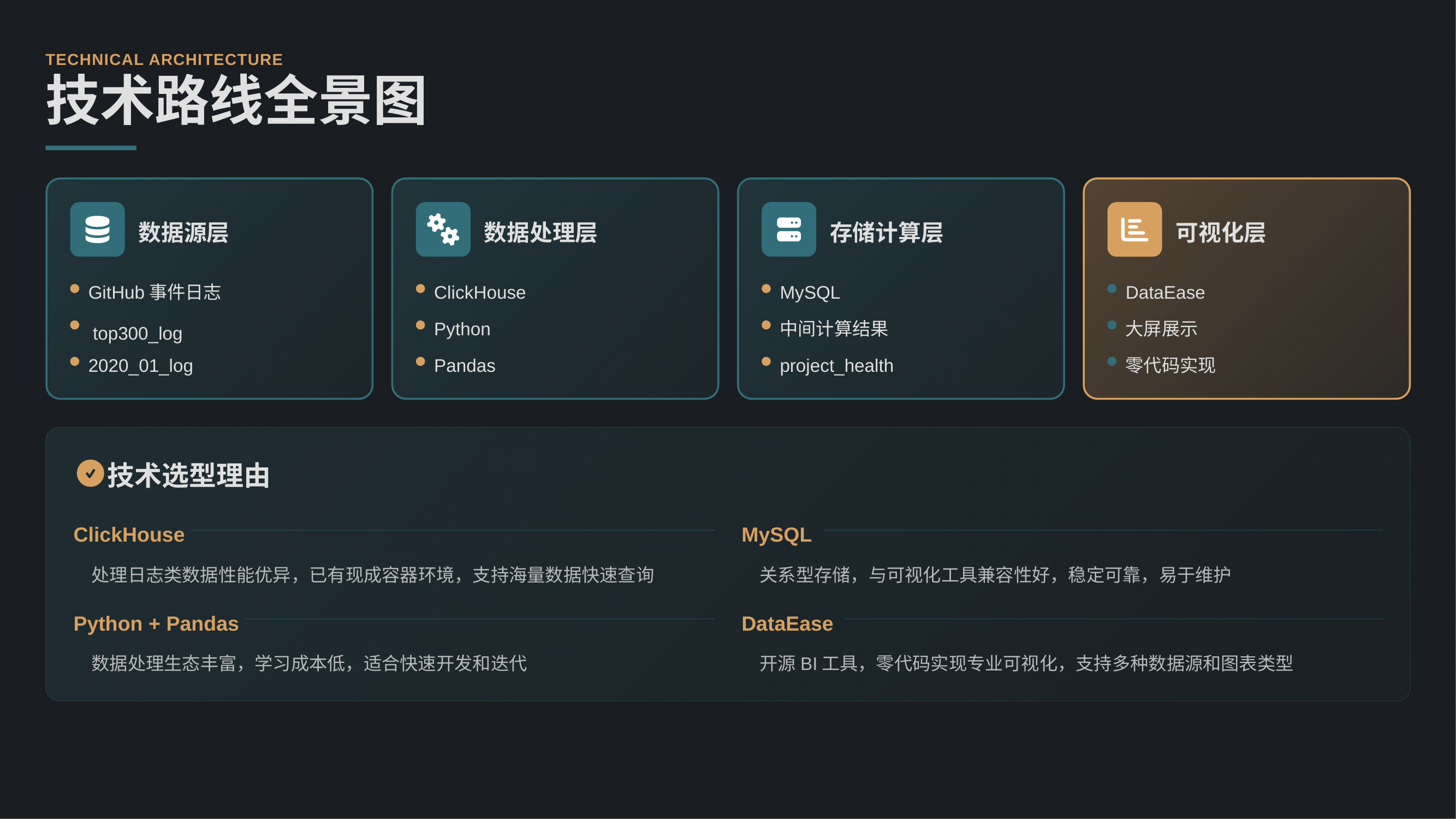

TECHNICAL ARCHITECTURE
技术路线全景图

数据源层
数据处理层
存储计算层
可视化层

GitHub事件日志
ClickHouse
MySQL
DataEase

Python
中间计算结果
大屏展示
top300_log

2020_01_log
Pandas
project_health
零代码实现

技术选型理由

ClickHouse
MySQL

处理日志类数据性能优异，已有现成容器环境，支持海量数据快速查询
关系型存储，与可视化工具兼容性好，稳定可靠，易于维护
Python + Pandas
DataEase

数据处理生态丰富，学习成本低，适合快速开发和迭代
开源BI工具，零代码实现专业可视化，支持多种数据源和图表类型